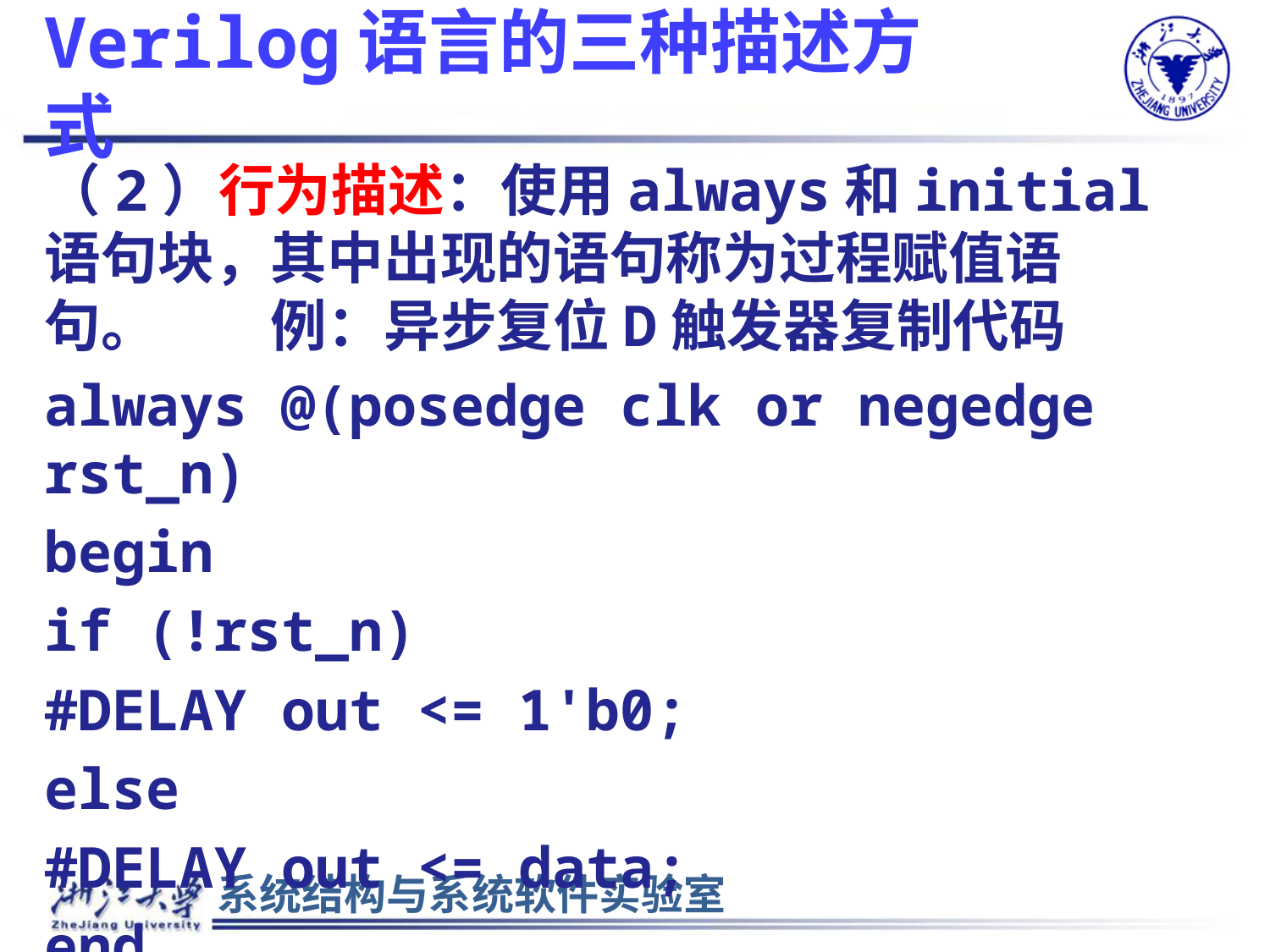

# Verilog语言的三种描述方式
（2）行为描述：使用always和initial语句块，其中出现的语句称为过程赋值语句。　　例：异步复位D触发器复制代码
always @(posedge clk or negedge rst_n)
begin
if (!rst_n)
#DELAY out <= 1'b0;
else
#DELAY out <= data;
end